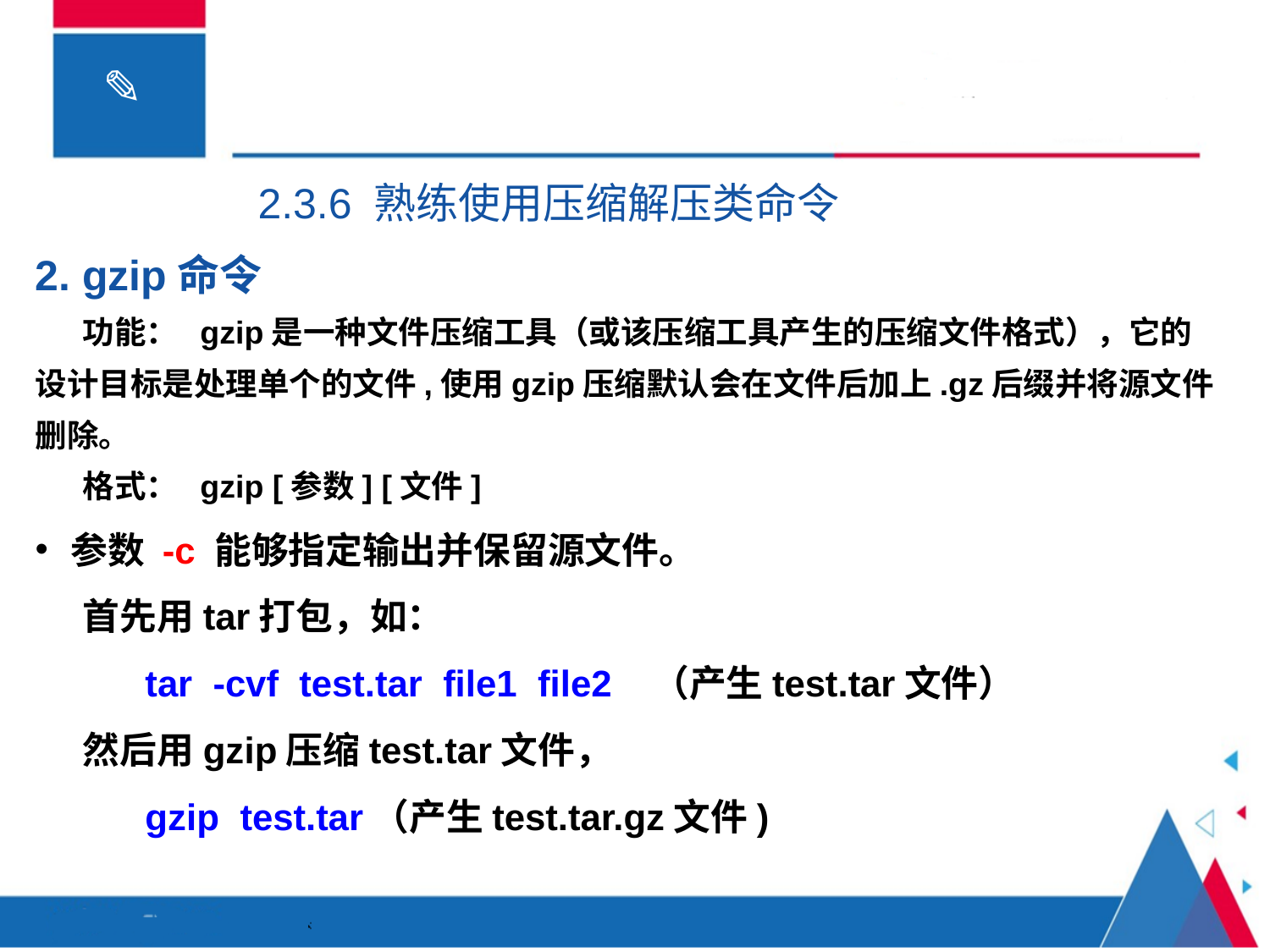

2.3.6 熟练使用压缩解压类命令
2. gzip命令
功能：  gzip是一种文件压缩工具（或该压缩工具产生的压缩文件格式），它的设计目标是处理单个的文件,使用gzip压缩默认会在文件后加上.gz后缀并将源文件删除。
格式：  gzip [参数] [文件]
参数 -c 能够指定输出并保留源文件。
首先用tar打包，如：
      tar  -cvf  test.tar  file1  file2   （产生test.tar文件）
然后用gzip压缩test.tar文件，
      gzip  test.tar（产生test.tar.gz文件)